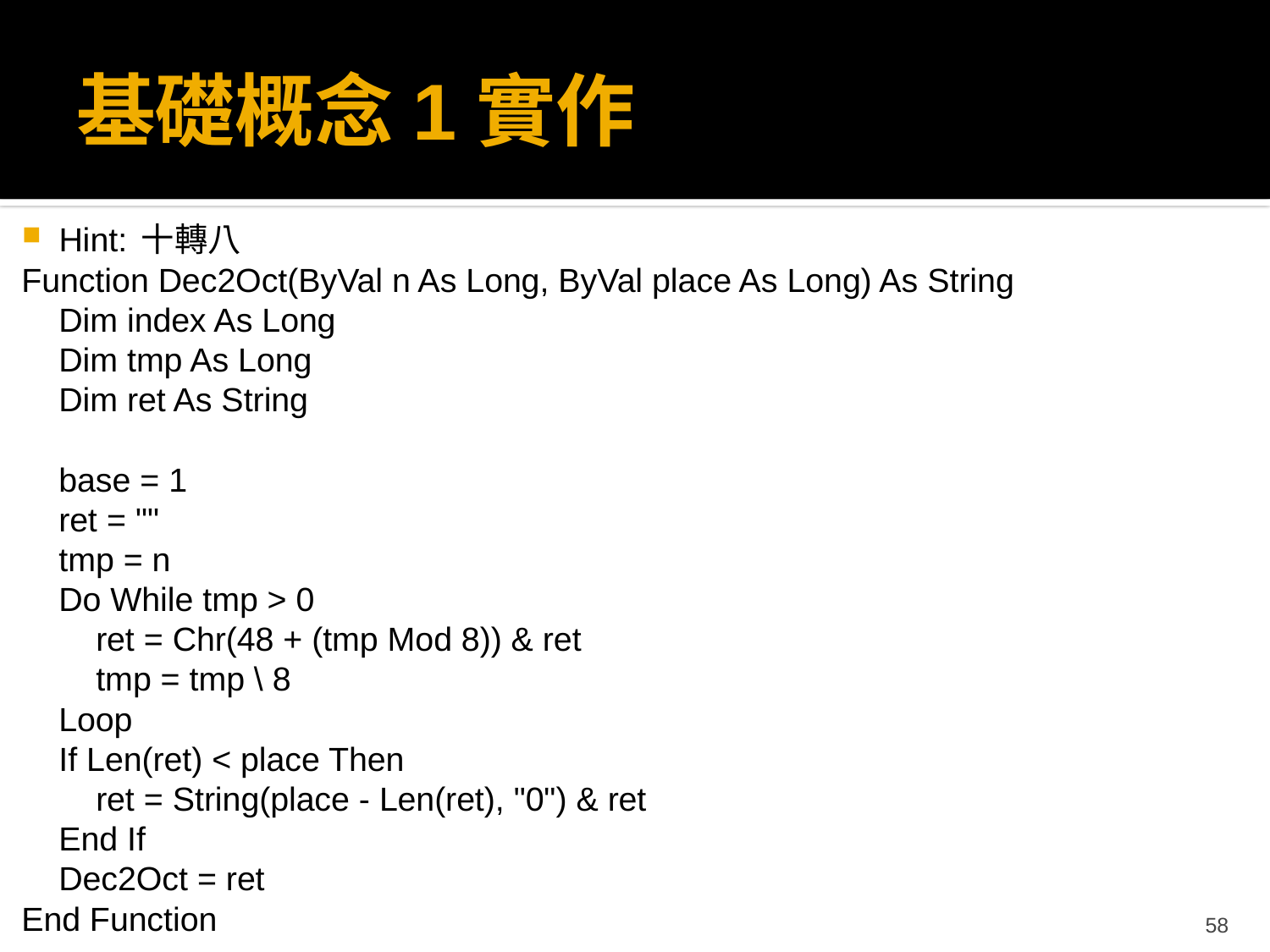

# 基礎概念1實作
Hint: 十轉八
Function Dec2Oct(ByVal n As Long, ByVal place As Long) As String
    Dim index As Long
    Dim tmp As Long
    Dim ret As String

    base = 1
    ret = ""
    tmp = n
    Do While tmp > 0
        ret = Chr(48 + (tmp Mod 8)) & ret
        tmp = tmp \ 8
    Loop
    If Len(ret) < place Then
        ret = String(place - Len(ret), "0") & ret
    End If
    Dec2Oct = ret
End Function
58